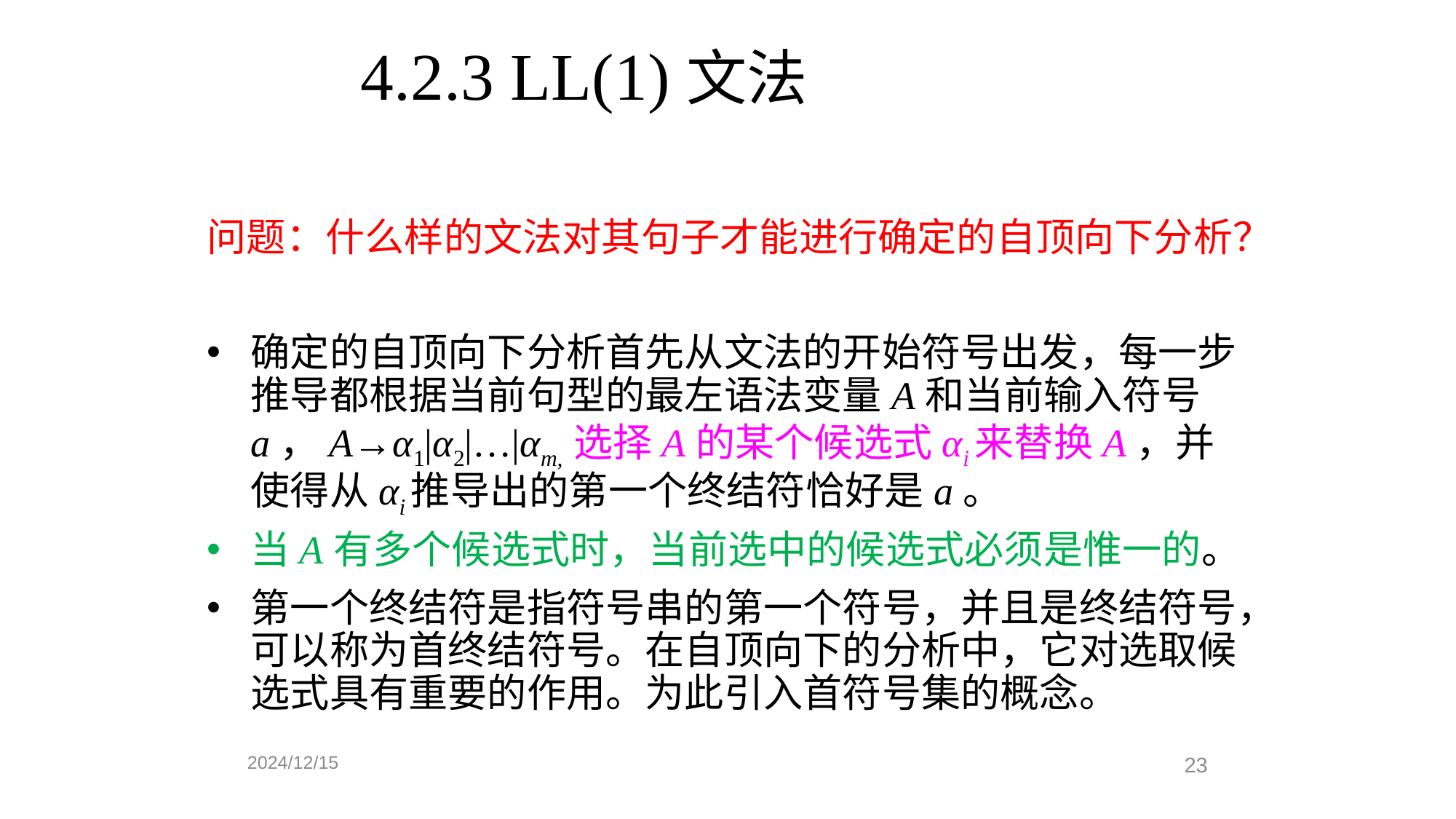

4.2.3 LL(1)文法
问题：什么样的文法对其句子才能进行确定的自顶向下分析？

确定的自顶向下分析首先从文法的开始符号出发，每一步推导都根据当前句型的最左语法变量A和当前输入符号a，A→α1|α2|…|αm, 选择A的某个候选式αi来替换A，并使得从αi推导出的第一个终结符恰好是a。
当A有多个候选式时，当前选中的候选式必须是惟一的。
第一个终结符是指符号串的第一个符号，并且是终结符号，可以称为首终结符号。在自顶向下的分析中，它对选取候选式具有重要的作用。为此引入首符号集的概念。
2024/12/15
23